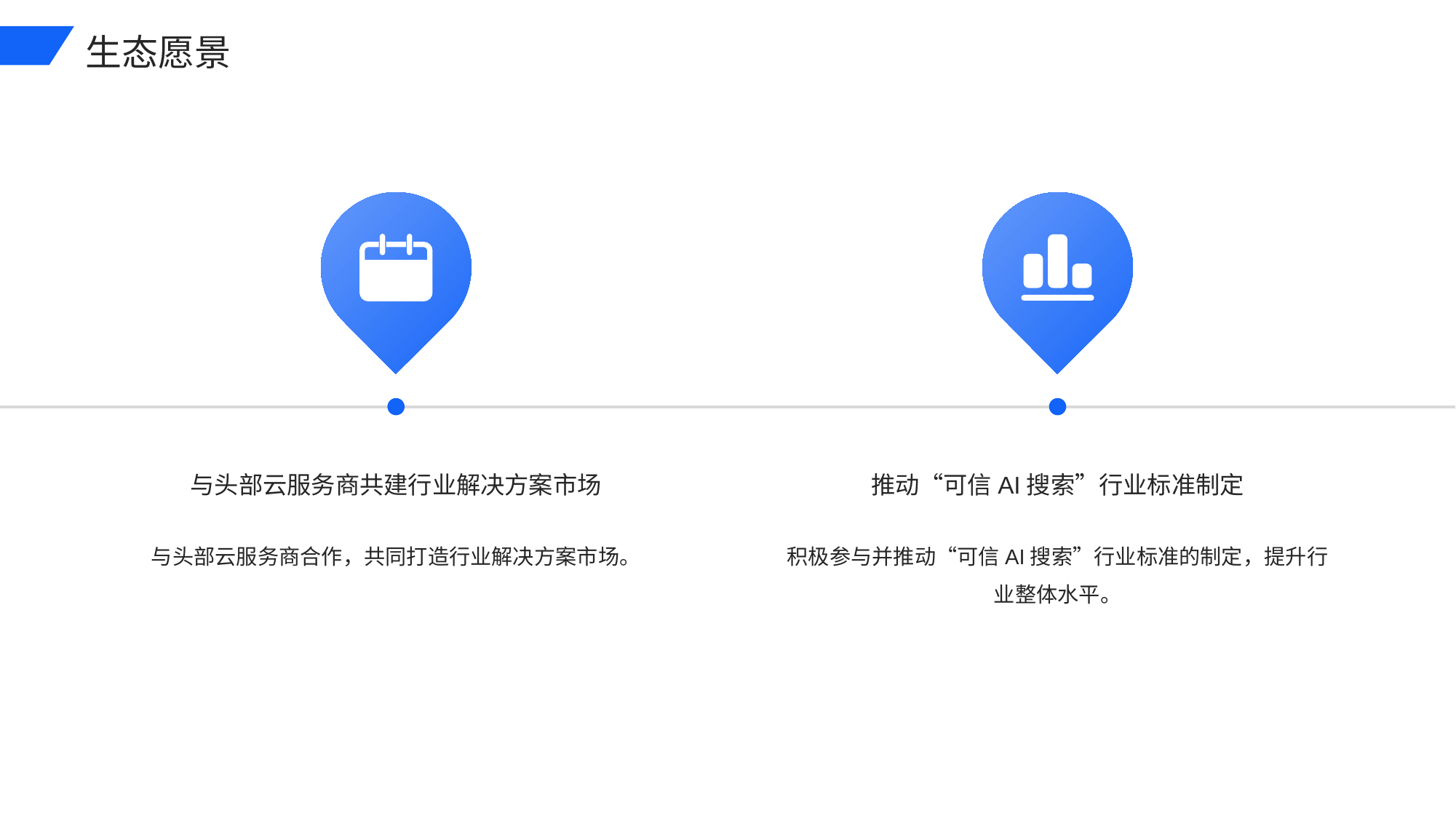

生态愿景

与头部云服务商共建行业解决方案市场
推动“可信AI搜索”行业标准制定
与头部云服务商合作，共同打造行业解决方案市场。
积极参与并推动“可信AI搜索”行业标准的制定，提升行业整体水平。